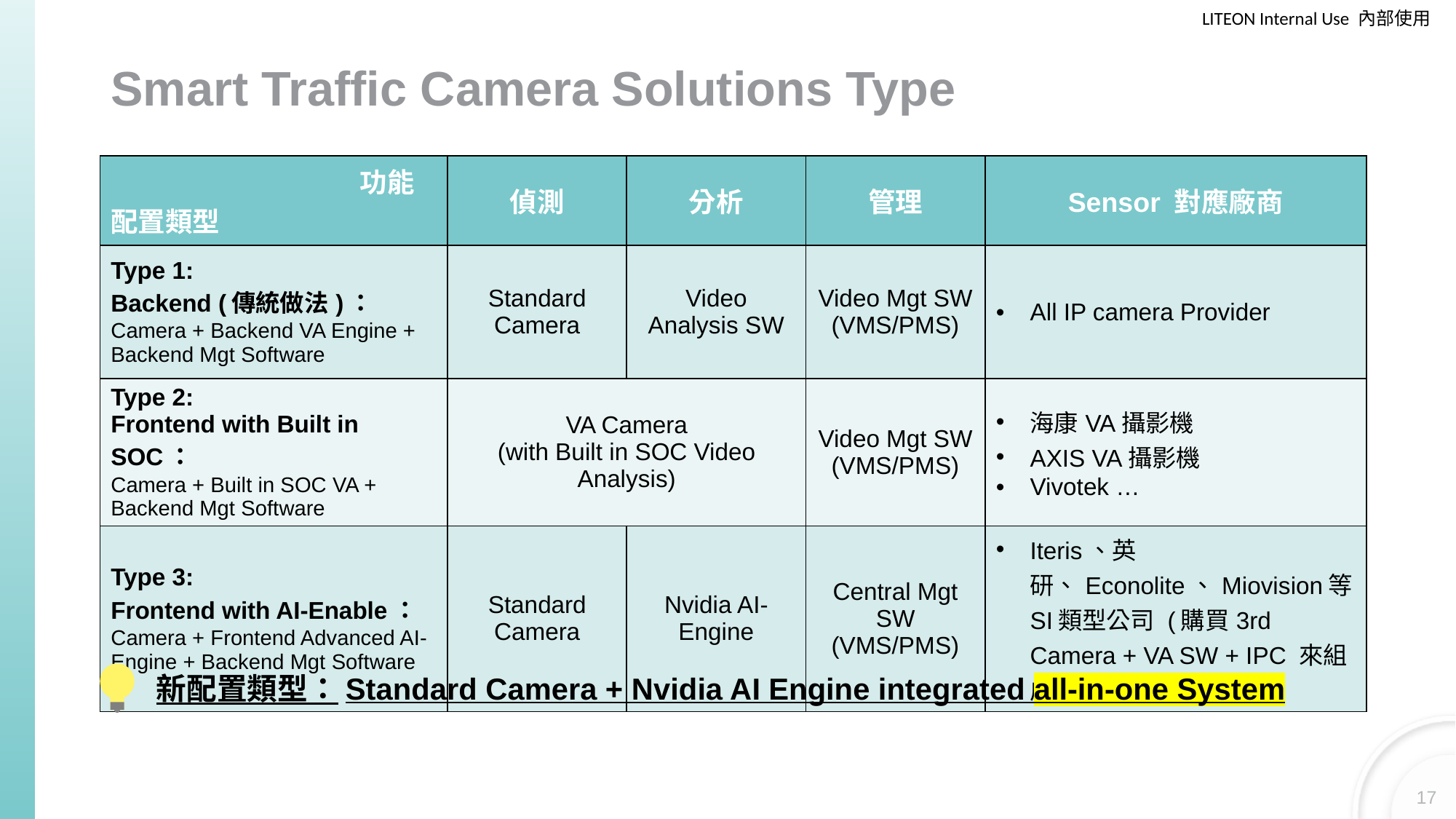

# Smart Traffic Camera Solutions Type
| 功能 配置類型 | 偵測 | 分析 | 管理 | Sensor 對應廠商 |
| --- | --- | --- | --- | --- |
| Type 1: Backend (傳統做法)： Camera + Backend VA Engine + Backend Mgt Software | Standard Camera | Video Analysis SW | Video Mgt SW (VMS/PMS) | All IP camera Provider |
| Type 2: Frontend with Built in SOC： Camera + Built in SOC VA + Backend Mgt Software | VA Camera (with Built in SOC Video Analysis) |  | Video Mgt SW (VMS/PMS) | 海康VA攝影機 AXIS VA攝影機 Vivotek … |
| Type 3: Frontend with AI-Enable： Camera + Frontend Advanced AI-Engine + Backend Mgt Software | Standard Camera | Nvidia AI-Engine | Central Mgt SW (VMS/PMS) | Iteris、英研、Econolite、Miovision等SI類型公司 (購買3rd Camera + VA SW + IPC 來組成解決方案) |

新配置類型：Standard Camera + Nvidia AI Engine integrated all-in-one System
17